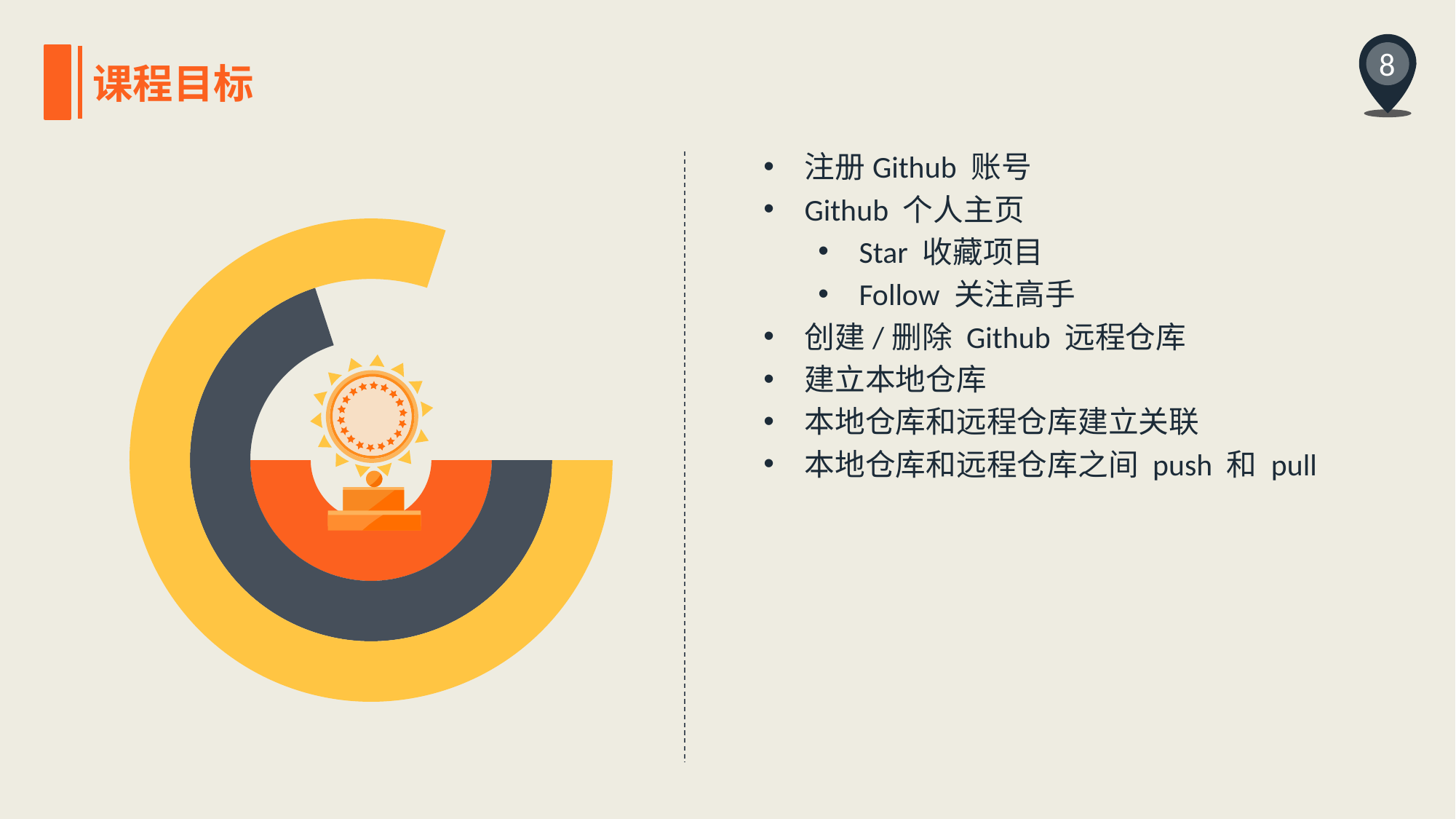

8

课程目标
注册Github 账号
Github 个人主页
Star 收藏项目
Follow 关注高手
创建/删除 Github 远程仓库
建立本地仓库
本地仓库和远程仓库建立关联
本地仓库和远程仓库之间 push 和 pull

### Chart

| Category | 列0 | 列1 | 列2 |
|---|---|---|---|
| 第一季度 | 5.0 | 7.0 | 8.0 |